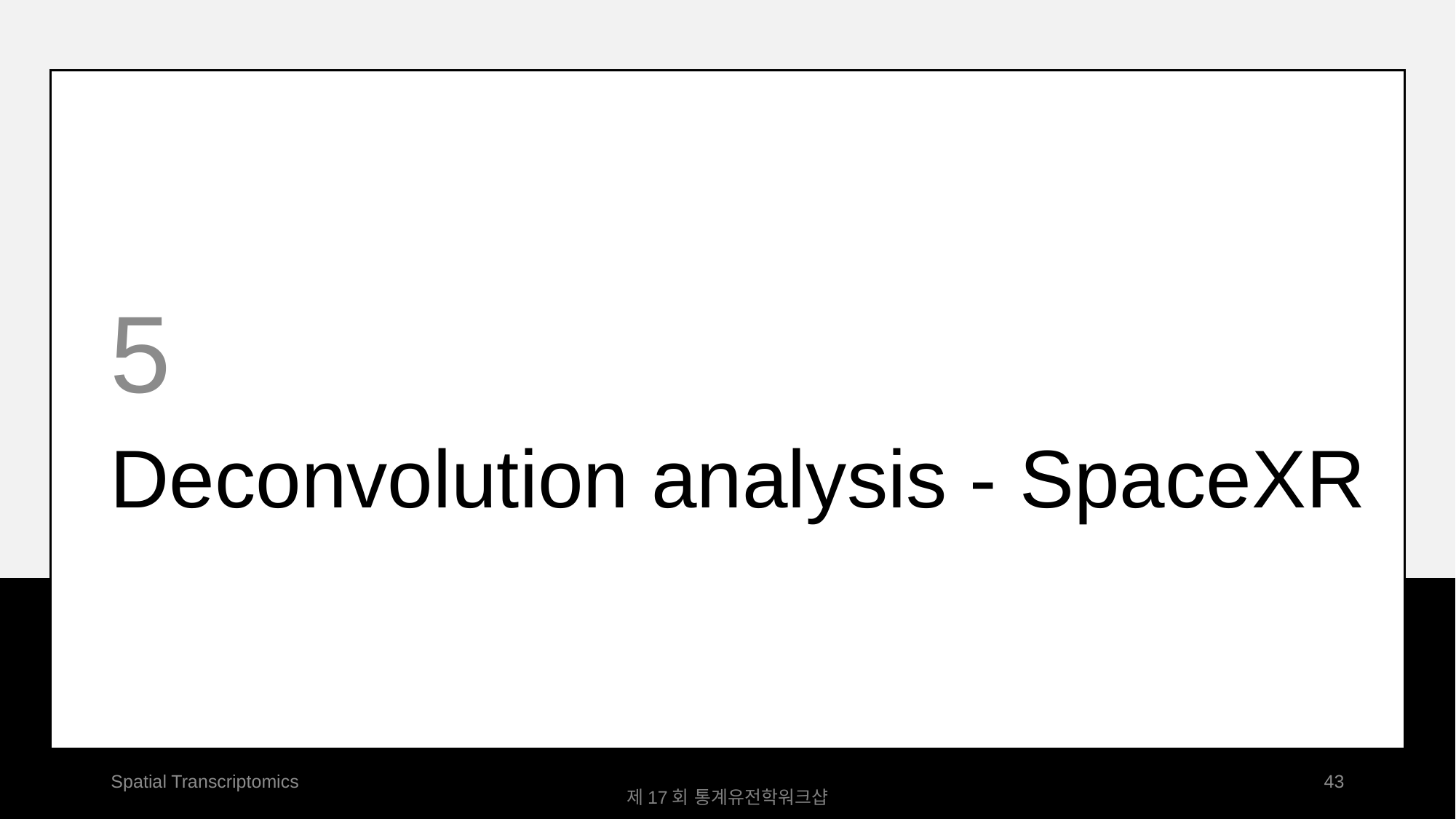

5
# Deconvolution analysis - SpaceXR
Spatial Transcriptomics
43
제17회 통계유전학워크샵